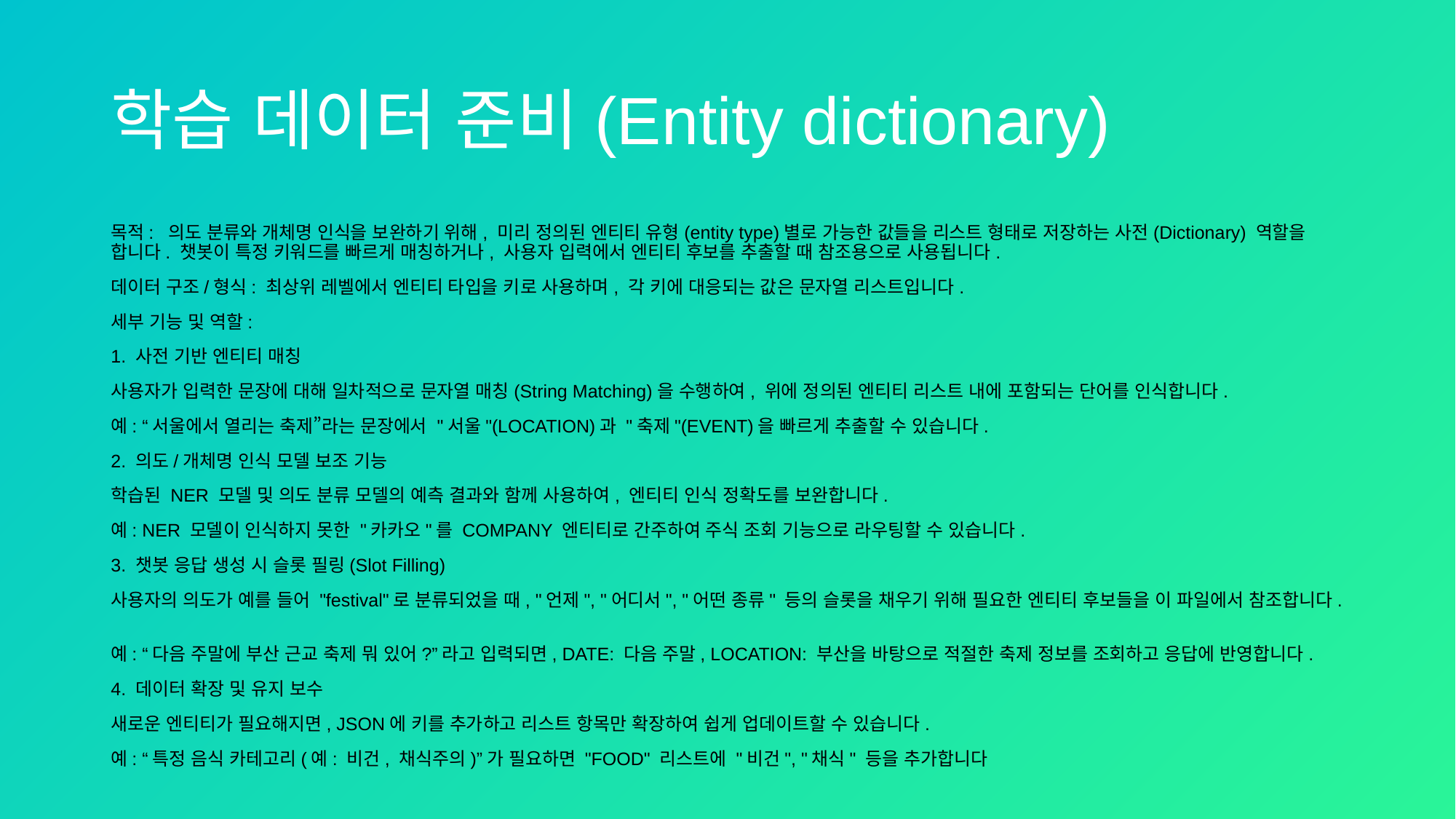

# 학습 데이터 준비(Entity dictionary)
목적:  의도 분류와 개체명 인식을 보완하기 위해, 미리 정의된 엔티티 유형(entity type)별로 가능한 값들을 리스트 형태로 저장하는 사전(Dictionary) 역할을 합니다. 챗봇이 특정 키워드를 빠르게 매칭하거나, 사용자 입력에서 엔티티 후보를 추출할 때 참조용으로 사용됩니다.
데이터 구조/형식: 최상위 레벨에서 엔티티 타입을 키로 사용하며, 각 키에 대응되는 값은 문자열 리스트입니다.
세부 기능 및 역할:
1. 사전 기반 엔티티 매칭
사용자가 입력한 문장에 대해 일차적으로 문자열 매칭(String Matching)을 수행하여, 위에 정의된 엔티티 리스트 내에 포함되는 단어를 인식합니다.
예: “서울에서 열리는 축제”라는 문장에서 "서울"(LOCATION)과 "축제"(EVENT)을 빠르게 추출할 수 있습니다.
2. 의도/개체명 인식 모델 보조 기능
학습된 NER 모델 및 의도 분류 모델의 예측 결과와 함께 사용하여, 엔티티 인식 정확도를 보완합니다.
예: NER 모델이 인식하지 못한 "카카오"를 COMPANY 엔티티로 간주하여 주식 조회 기능으로 라우팅할 수 있습니다.
3. 챗봇 응답 생성 시 슬롯 필링(Slot Filling)
사용자의 의도가 예를 들어 "festival"로 분류되었을 때, "언제", "어디서", "어떤 종류" 등의 슬롯을 채우기 위해 필요한 엔티티 후보들을 이 파일에서 참조합니다.
예: “다음 주말에 부산 근교 축제 뭐 있어?”라고 입력되면, DATE: 다음 주말, LOCATION: 부산을 바탕으로 적절한 축제 정보를 조회하고 응답에 반영합니다.
4. 데이터 확장 및 유지 보수
새로운 엔티티가 필요해지면, JSON에 키를 추가하고 리스트 항목만 확장하여 쉽게 업데이트할 수 있습니다.
예: “특정 음식 카테고리(예: 비건, 채식주의)”가 필요하면 "FOOD" 리스트에 "비건", "채식" 등을 추가합니다